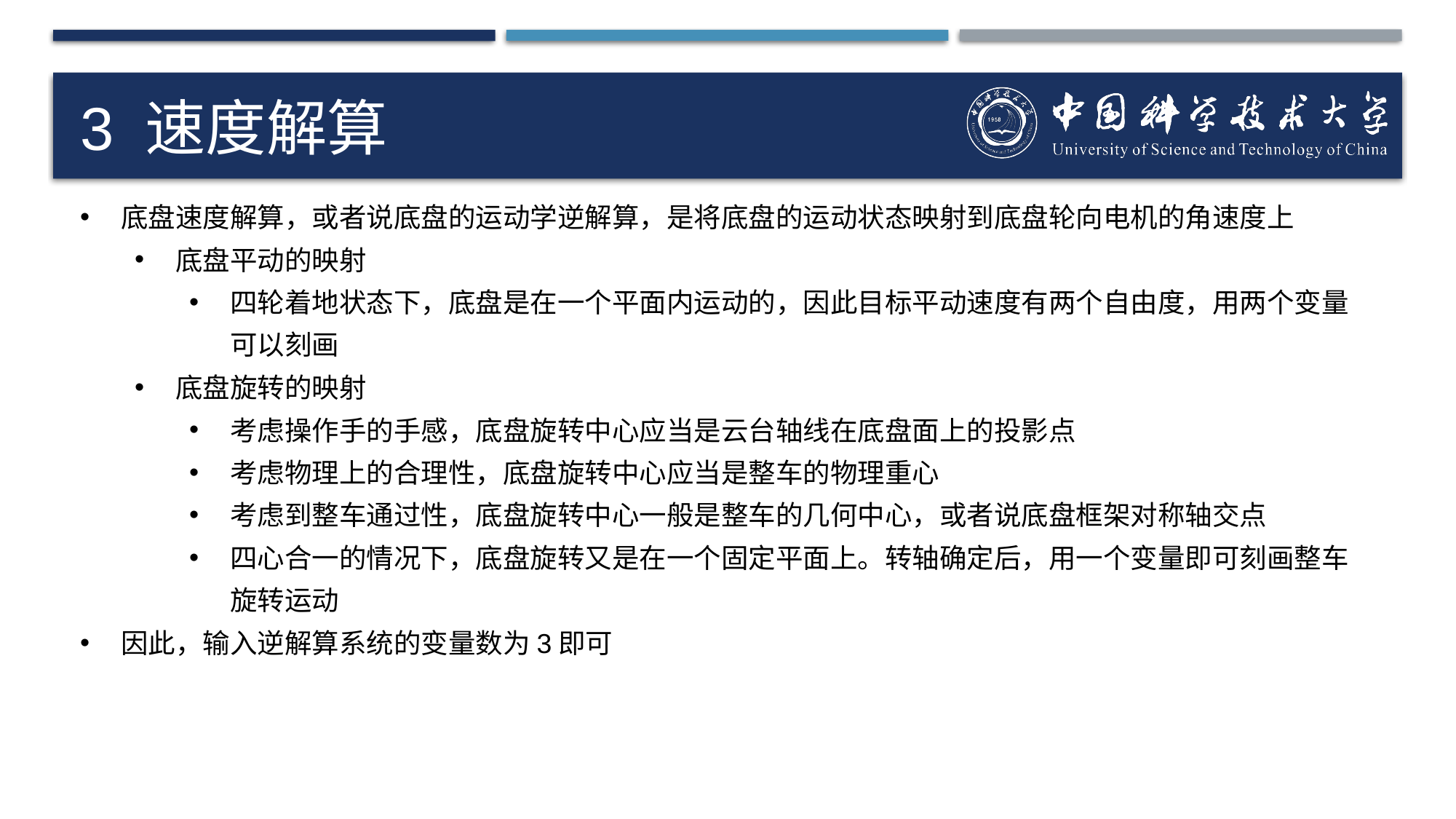

# 3 速度解算
底盘速度解算，或者说底盘的运动学逆解算，是将底盘的运动状态映射到底盘轮向电机的角速度上
底盘平动的映射
四轮着地状态下，底盘是在一个平面内运动的，因此目标平动速度有两个自由度，用两个变量可以刻画
底盘旋转的映射
考虑操作手的手感，底盘旋转中心应当是云台轴线在底盘面上的投影点
考虑物理上的合理性，底盘旋转中心应当是整车的物理重心
考虑到整车通过性，底盘旋转中心一般是整车的几何中心，或者说底盘框架对称轴交点
四心合一的情况下，底盘旋转又是在一个固定平面上。转轴确定后，用一个变量即可刻画整车旋转运动
因此，输入逆解算系统的变量数为3即可